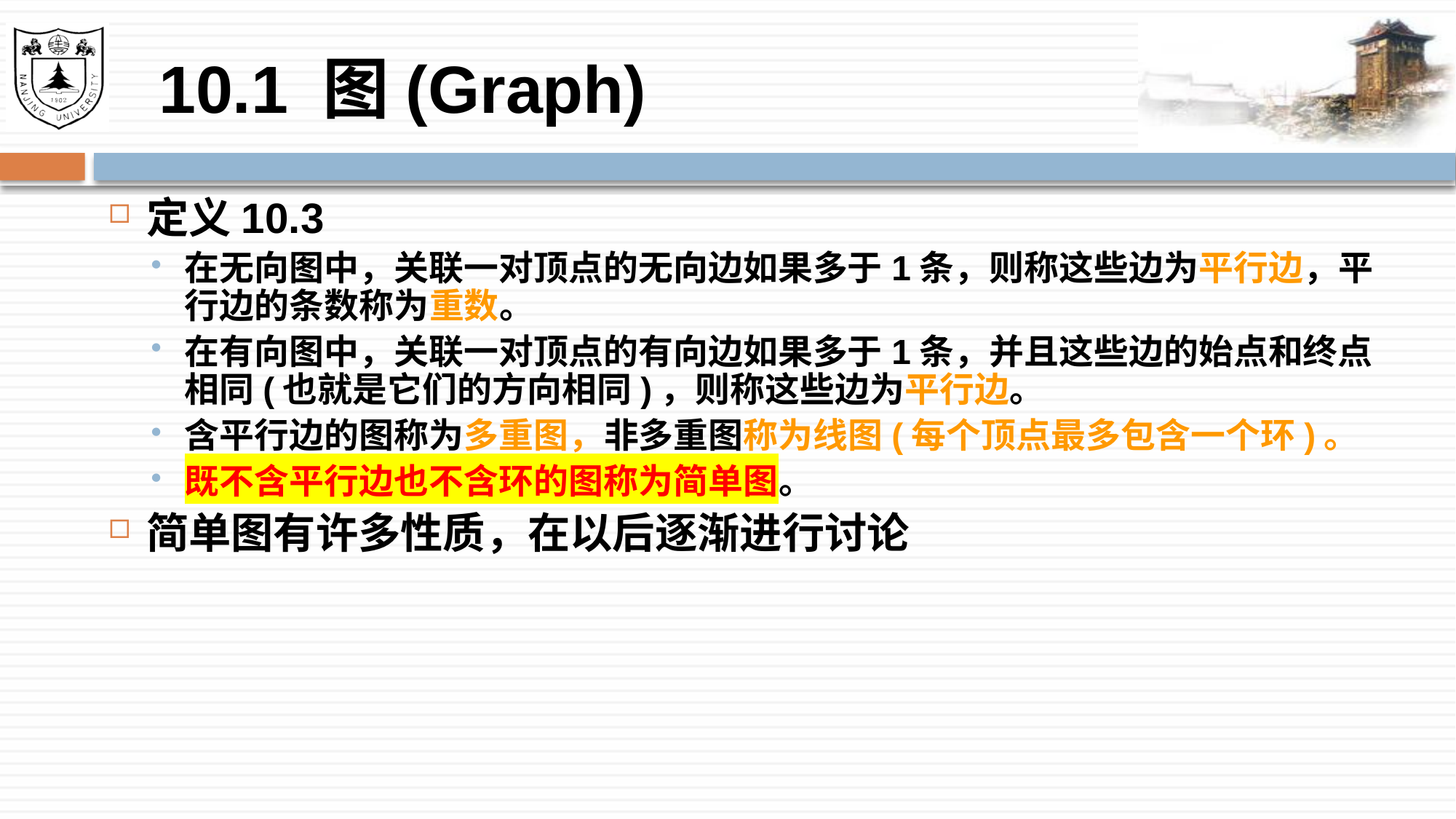

# 10.1 图(Graph)
定义10.3
在无向图中，关联一对顶点的无向边如果多于1条，则称这些边为平行边，平行边的条数称为重数。
在有向图中，关联一对顶点的有向边如果多于1条，并且这些边的始点和终点相同(也就是它们的方向相同)，则称这些边为平行边。
含平行边的图称为多重图，非多重图称为线图(每个顶点最多包含一个环)。
既不含平行边也不含环的图称为简单图。
简单图有许多性质，在以后逐渐进行讨论